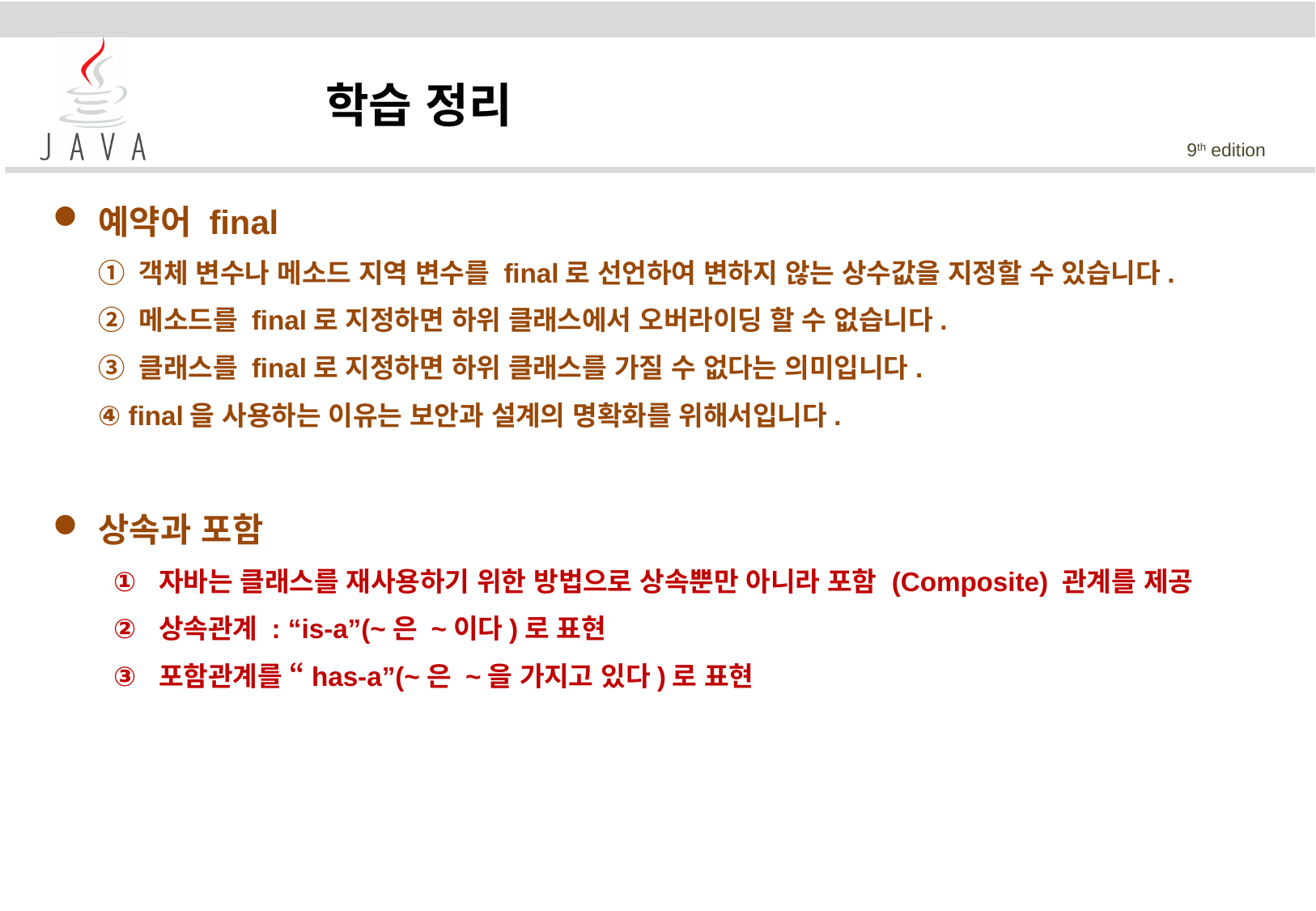

학습 정리
예약어 final
	① 객체 변수나 메소드 지역 변수를 final로 선언하여 변하지 않는 상수값을 지정할 수 있습니다.
	② 메소드를 final로 지정하면 하위 클래스에서 오버라이딩 할 수 없습니다.
	③ 클래스를 final로 지정하면 하위 클래스를 가질 수 없다는 의미입니다.
	④ final을 사용하는 이유는 보안과 설계의 명확화를 위해서입니다.

상속과 포함
자바는 클래스를 재사용하기 위한 방법으로 상속뿐만 아니라 포함 (Composite) 관계를 제공
상속관계 : “is-a”(~은 ~이다)로 표현
포함관계를 “has-a”(~은 ~을 가지고 있다)로 표현